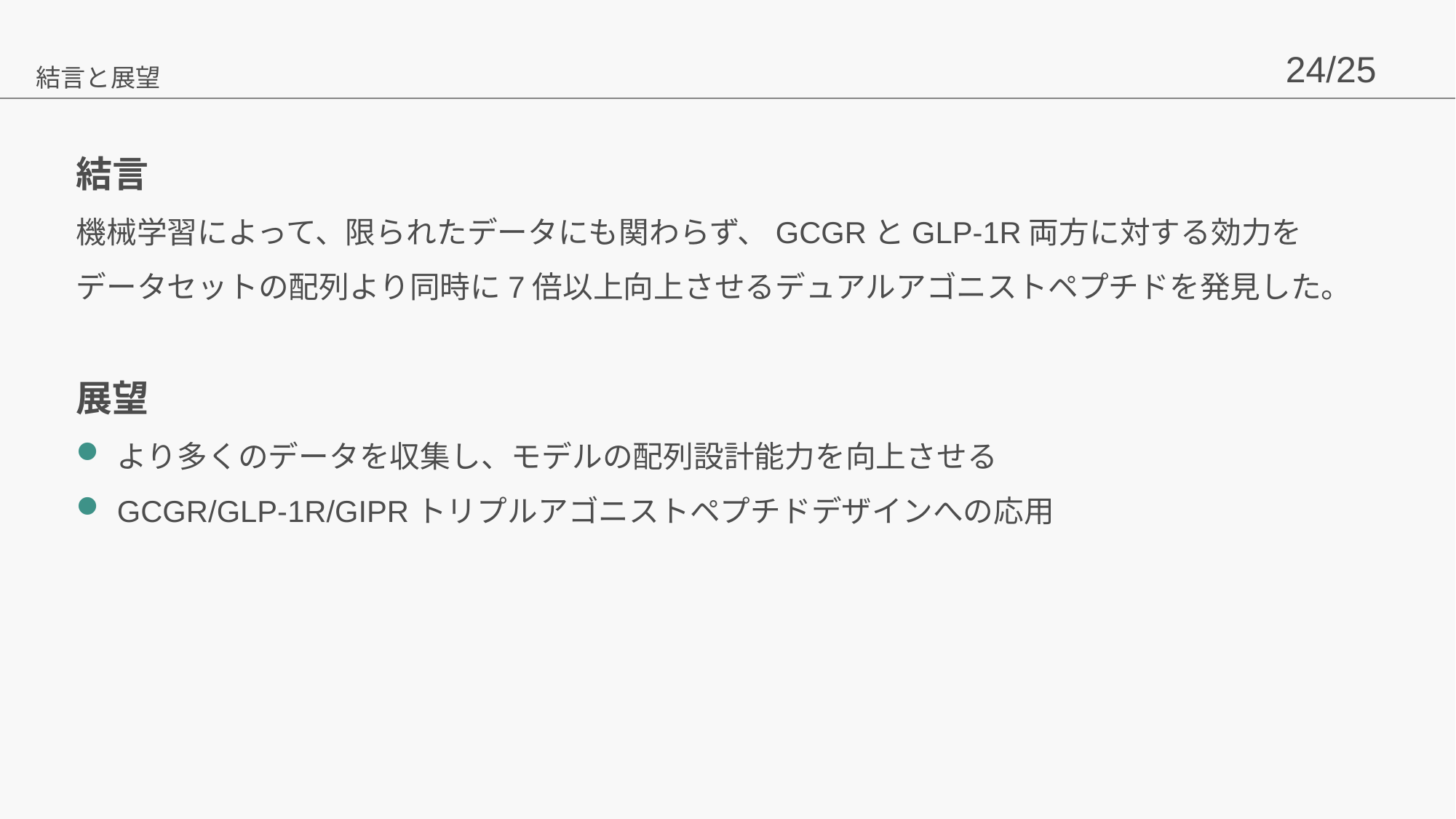

結言と展望
結言
機械学習によって、限られたデータにも関わらず、GCGRとGLP-1R両方に対する効力を
データセットの配列より同時に7倍以上向上させるデュアルアゴニストペプチドを発見した。

展望
より多くのデータを収集し、モデルの配列設計能力を向上させる
GCGR/GLP-1R/GIPRトリプルアゴニストペプチドデザインへの応用
現在開発中のレタトルチド
体重減少効果はデュアルアゴニストに比べてより強力だった
GIP
- 糖や脂質などに反応して上部消化管にあるK細胞から分泌される
膵β細胞からインスリン分泌を促進する
42このアミノ酸からなる
胃酸分泌抑制作用